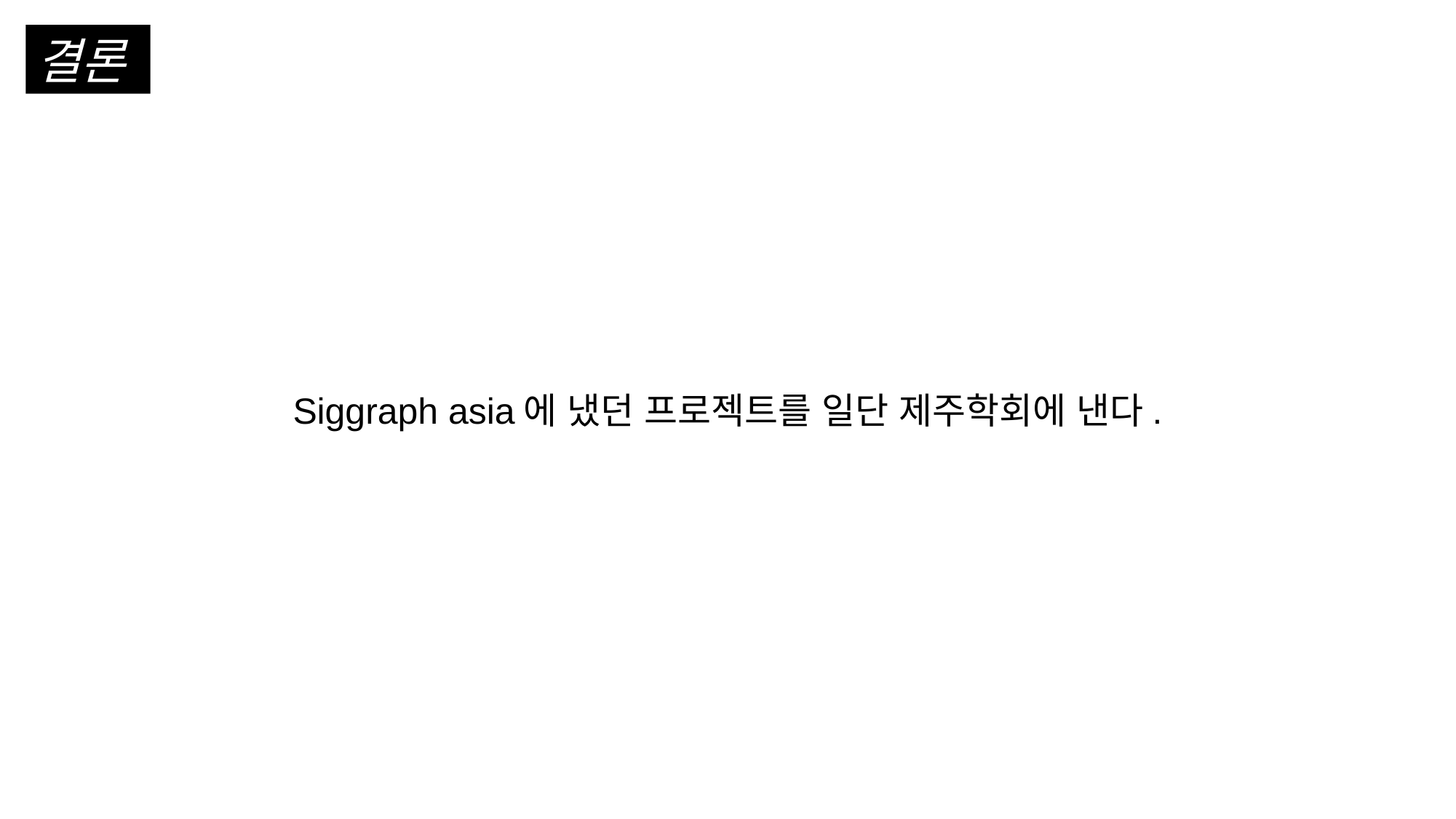

결론
Siggraph asia에 냈던 프로젝트를 일단 제주학회에 낸다.